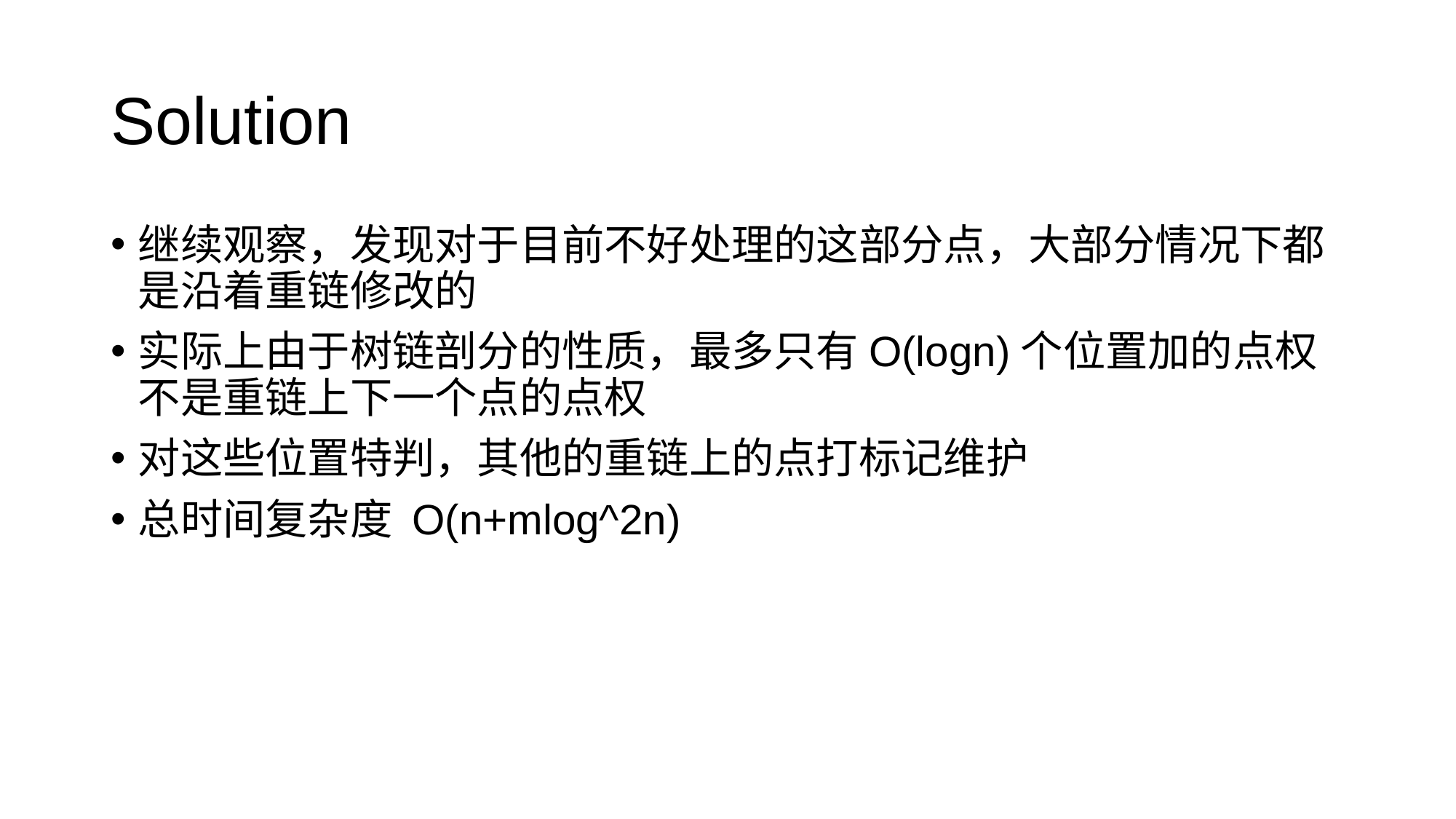

# Solution
继续观察，发现对于目前不好处理的这部分点，大部分情况下都是沿着重链修改的
实际上由于树链剖分的性质，最多只有O(logn)个位置加的点权不是重链上下一个点的点权
对这些位置特判，其他的重链上的点打标记维护
总时间复杂度 O(n+mlog^2n)